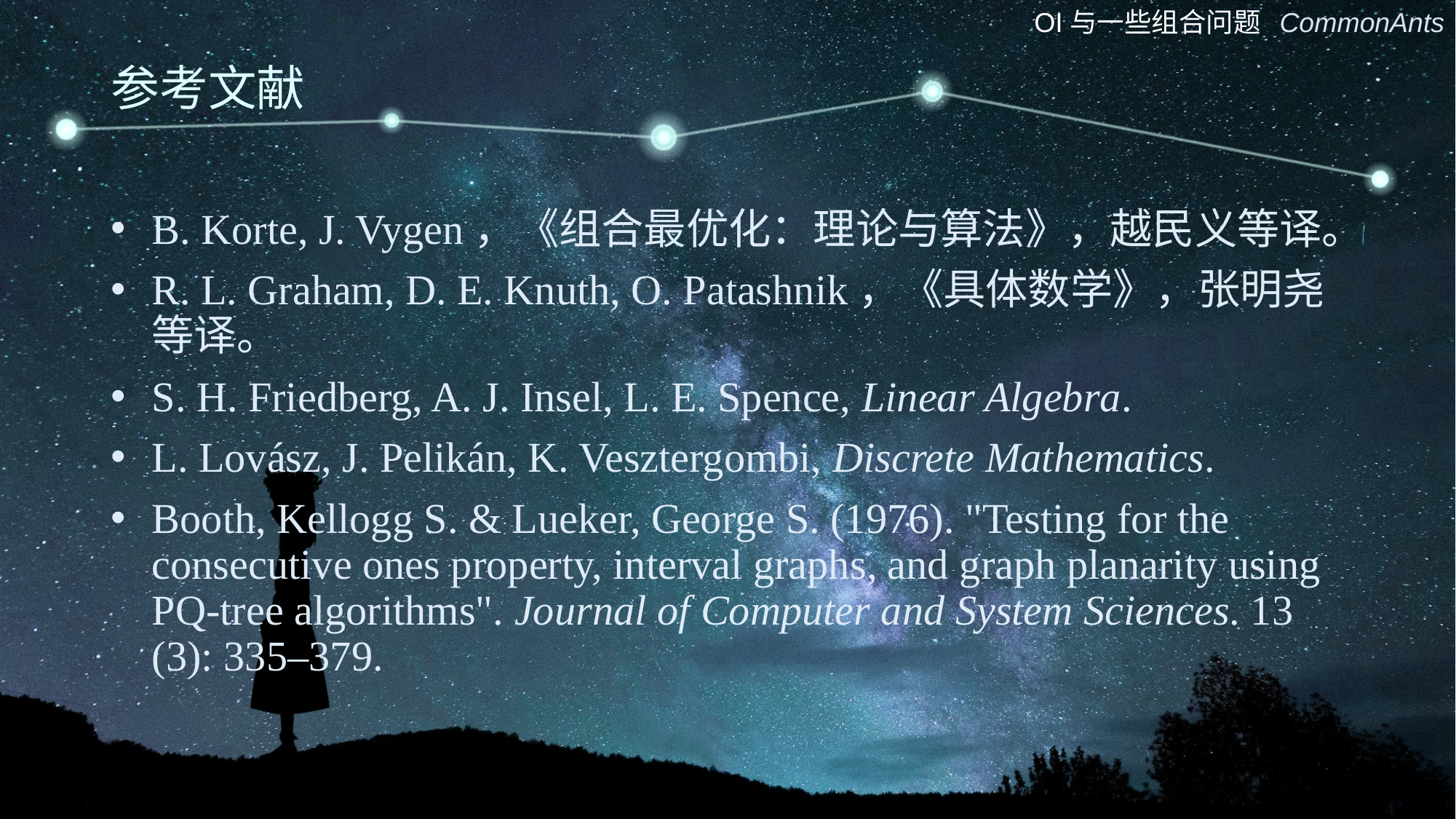

# 参考文献
B. Korte, J. Vygen，《组合最优化：理论与算法》，越民义等译。
R. L. Graham, D. E. Knuth, O. Patashnik，《具体数学》，张明尧等译。
S. H. Friedberg, A. J. Insel, L. E. Spence, Linear Algebra.
L. Lovász, J. Pelikán, K. Vesztergombi, Discrete Mathematics.
Booth, Kellogg S. & Lueker, George S. (1976). "Testing for the consecutive ones property, interval graphs, and graph planarity using PQ-tree algorithms". Journal of Computer and System Sciences. 13 (3): 335–379.